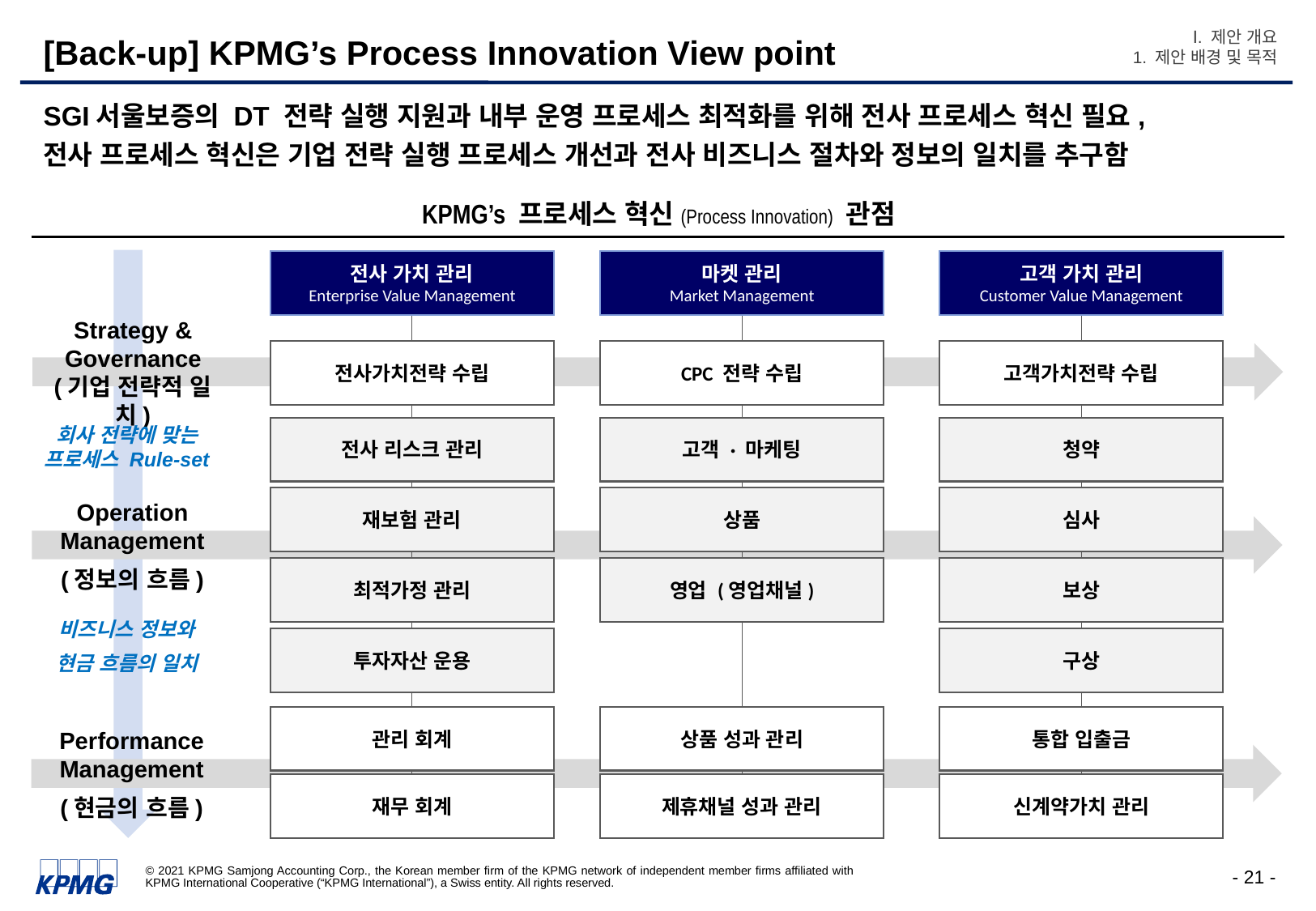

Ⅰ. 제안 개요
1. 제안 배경 및 목적
# [Back-up] KPMG’s Process Innovation View point
SGI서울보증의 DT 전략 실행 지원과 내부 운영 프로세스 최적화를 위해 전사 프로세스 혁신 필요,
전사 프로세스 혁신은 기업 전략 실행 프로세스 개선과 전사 비즈니스 절차와 정보의 일치를 추구함
KPMG’s 프로세스 혁신(Process Innovation) 관점
전사 가치 관리
Enterprise Value Management
마켓 관리
Market Management
고객 가치 관리
Customer Value Management
Strategy & Governance
(기업 전략적 일치)
전사가치전략 수립
CPC 전략 수립
고객가치전략 수립

회사 전략에 맞는
프로세스 Rule-set
전사 리스크 관리
고객 · 마케팅
청약
상품
재보험 관리
심사
Operation
Management
(정보의 흐름)

영업 (영업채널)
최적가정 관리
보상
비즈니스 정보와
현금 흐름의 일치
투자자산 운용
구상
관리 회계
상품 성과 관리
통합 입출금
Performance
Management
(현금의 흐름)

재무 회계
제휴채널 성과 관리
신계약가치 관리